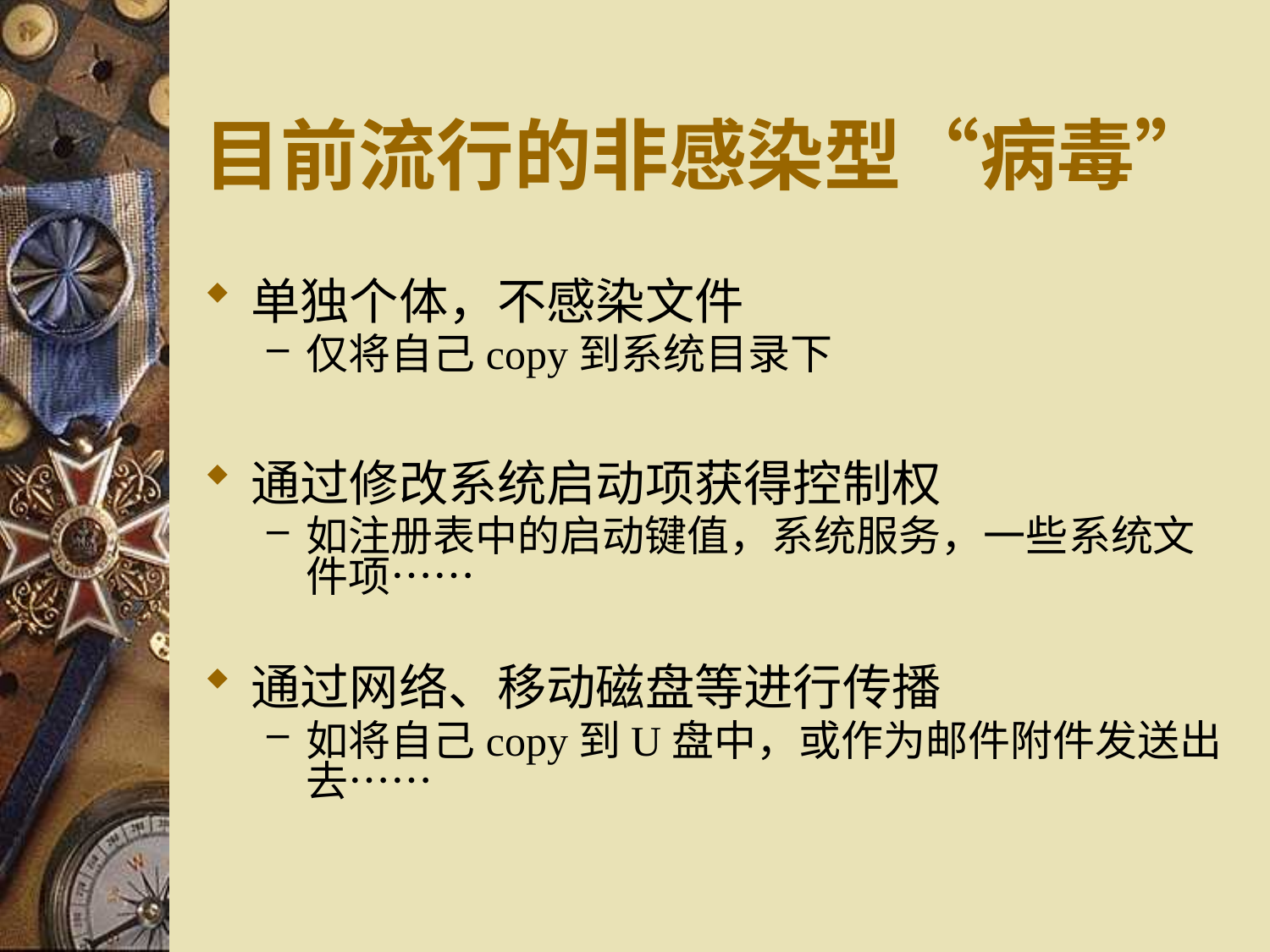

# 目前流行的非感染型“病毒”
单独个体，不感染文件
仅将自己copy到系统目录下

通过修改系统启动项获得控制权
如注册表中的启动键值，系统服务，一些系统文件项……

通过网络、移动磁盘等进行传播
如将自己copy到U盘中，或作为邮件附件发送出去……